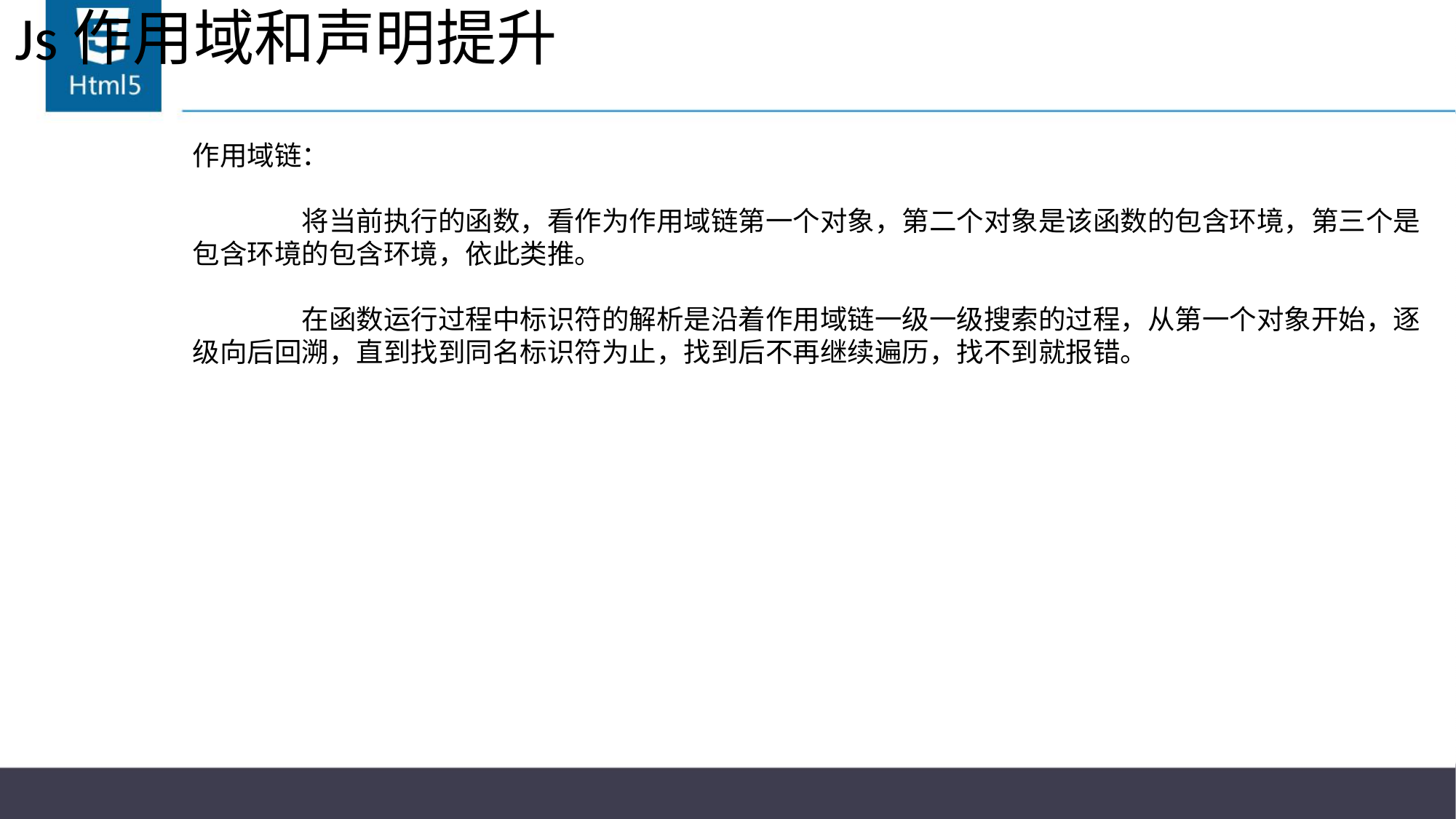

# Js作用域和声明提升
作用域链：

	将当前执行的函数，看作为作用域链第一个对象，第二个对象是该函数的包含环境，第三个是包含环境的包含环境，依此类推。

	在函数运行过程中标识符的解析是沿着作用域链一级一级搜索的过程，从第一个对象开始，逐级向后回溯，直到找到同名标识符为止，找到后不再继续遍历，找不到就报错。